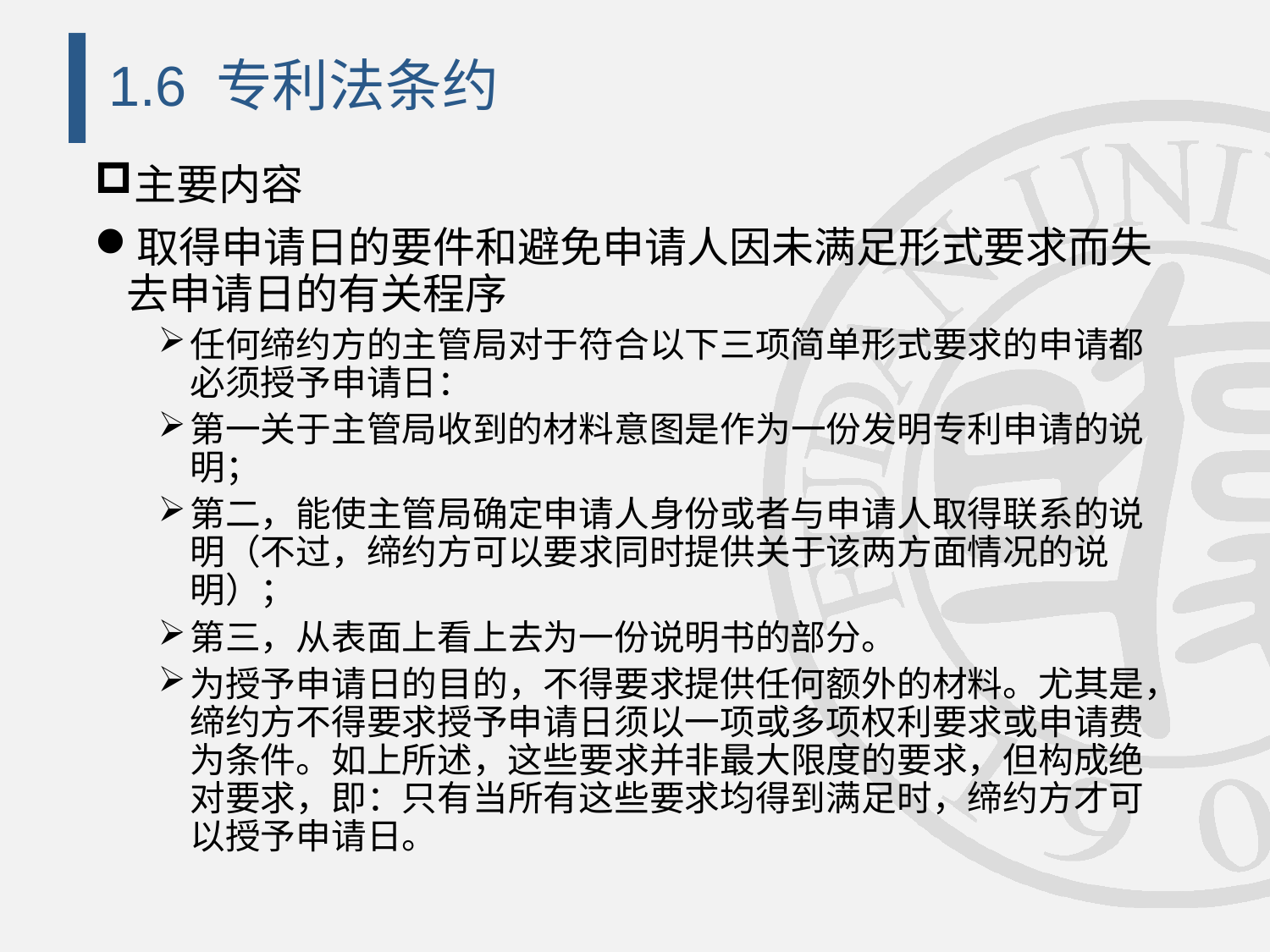

# 1.6 专利法条约
主要内容
取得申请日的要件和避免申请人因未满足形式要求而失去申请日的有关程序
任何缔约方的主管局对于符合以下三项简单形式要求的申请都必须授予申请日：
第一关于主管局收到的材料意图是作为一份发明专利申请的说明；
第二，能使主管局确定申请人身份或者与申请人取得联系的说明（不过，缔约方可以要求同时提供关于该两方面情况的说明）；
第三，从表面上看上去为一份说明书的部分。
为授予申请日的目的，不得要求提供任何额外的材料。尤其是，缔约方不得要求授予申请日须以一项或多项权利要求或申请费为条件。如上所述，这些要求并非最大限度的要求，但构成绝对要求，即：只有当所有这些要求均得到满足时，缔约方才可以授予申请日。